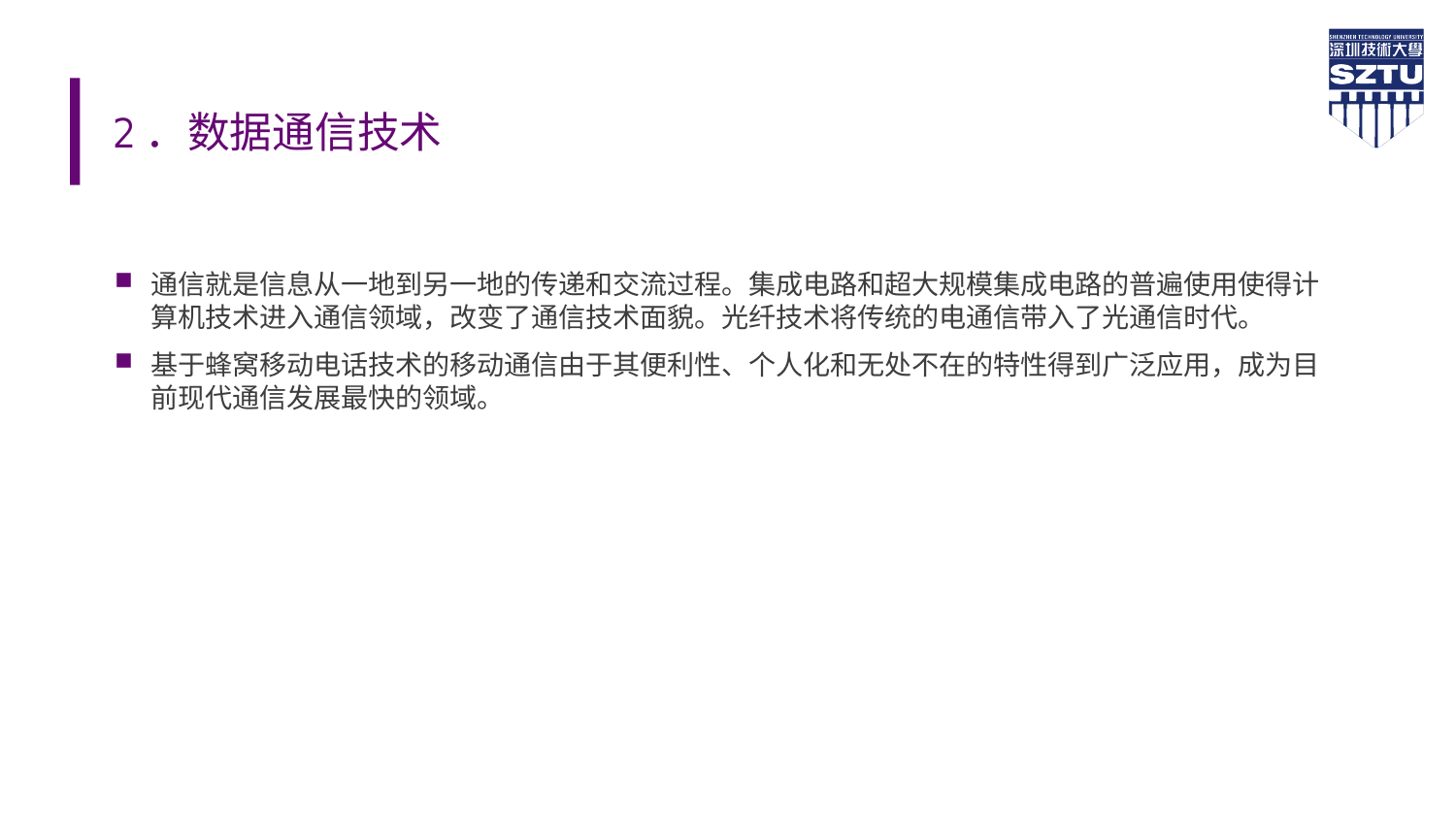

# 2．数据通信技术
通信就是信息从一地到另一地的传递和交流过程。集成电路和超大规模集成电路的普遍使用使得计算机技术进入通信领域，改变了通信技术面貌。光纤技术将传统的电通信带入了光通信时代。
基于蜂窝移动电话技术的移动通信由于其便利性、个人化和无处不在的特性得到广泛应用，成为目前现代通信发展最快的领域。